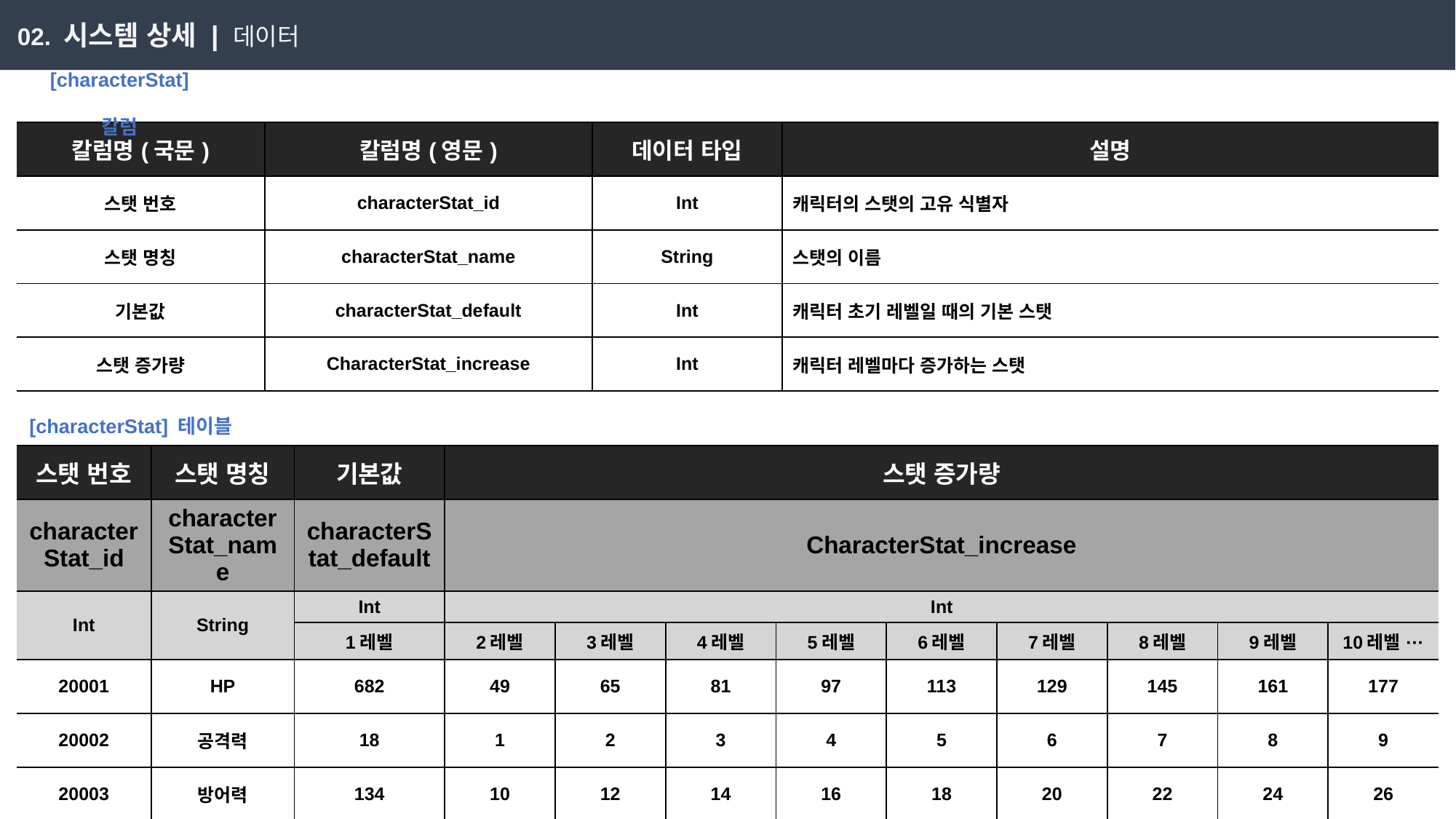

02. 시스템 상세 | 데이터
[characterStat] 칼럼
| 칼럼명(국문) | 칼럼명(영문) | 데이터 타입 | 설명 |
| --- | --- | --- | --- |
| 스탯 번호 | characterStat\_id | Int | 캐릭터의 스탯의 고유 식별자 |
| 스탯 명칭 | characterStat\_name | String | 스탯의 이름 |
| 기본값 | characterStat\_default | Int | 캐릭터 초기 레벨일 때의 기본 스탯 |
| 스탯 증가량 | CharacterStat\_increase | Int | 캐릭터 레벨마다 증가하는 스탯 |
[characterStat] 테이블
| 스탯 번호 | 스탯 명칭 | 기본값 | 스탯 증가량 |  |  |  |  |  |  |  |  |
| --- | --- | --- | --- | --- | --- | --- | --- | --- | --- | --- | --- |
| characterStat\_id | characterStat\_name | characterStat\_default | CharacterStat\_increase |  |  |  |  |  |  |  |  |
| Int | String | Int | Int |  |  |  |  |  |  |  |  |
|  |  | 1레벨 | 2레벨 | 3레벨 | 4레벨 | 5레벨 | 6레벨 | 7레벨 | 8레벨 | 9레벨 | 10레벨··· |
| 20001 | HP | 682 | 49 | 65 | 81 | 97 | 113 | 129 | 145 | 161 | 177 |
| 20002 | 공격력 | 18 | 1 | 2 | 3 | 4 | 5 | 6 | 7 | 8 | 9 |
| 20003 | 방어력 | 134 | 10 | 12 | 14 | 16 | 18 | 20 | 22 | 24 | 26 |